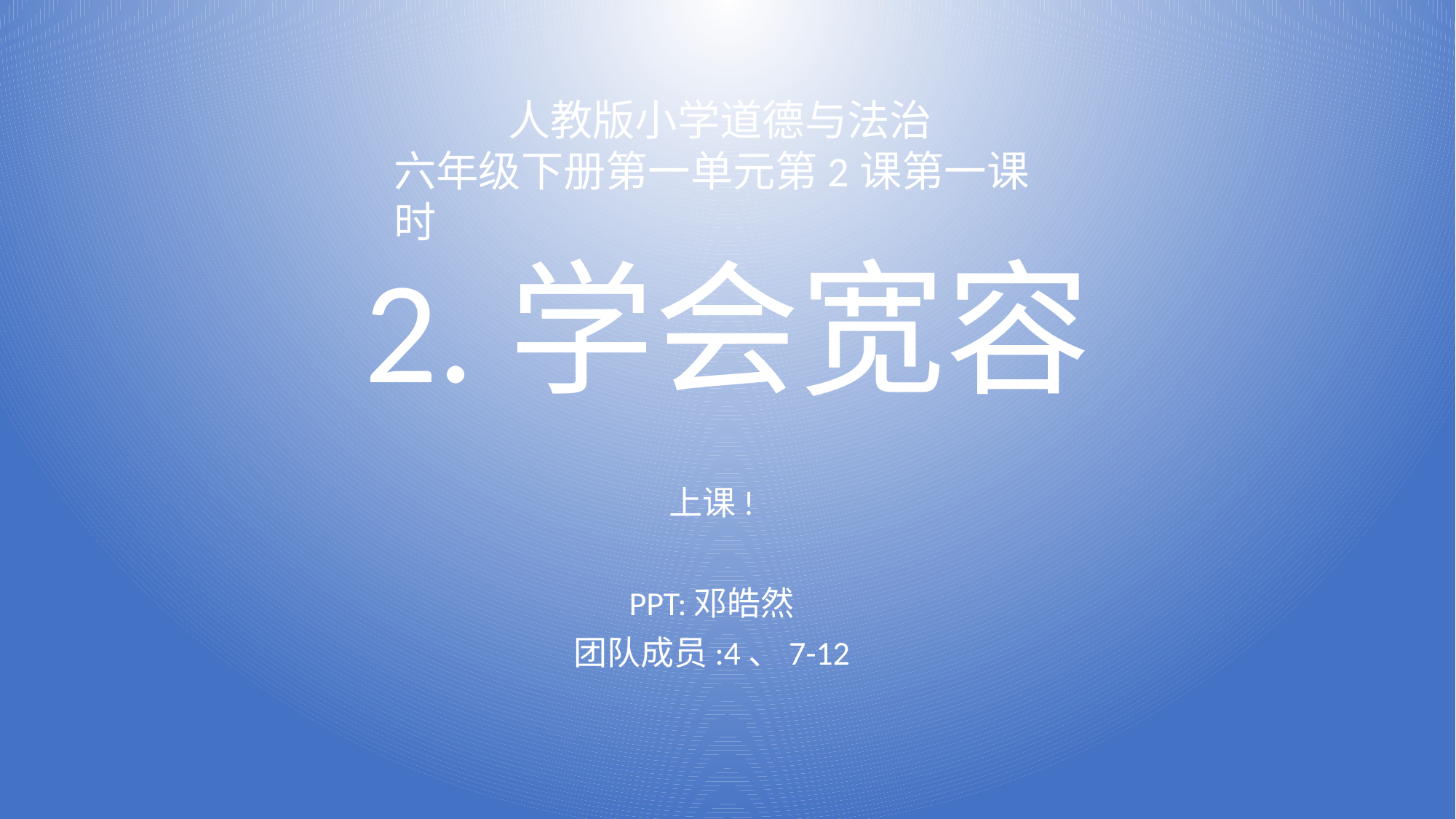

人教版小学道德与法治
六年级下册第一单元第2课第一课时
# 2.学会宽容
上课!

PPT:邓皓然
团队成员:4、7-12